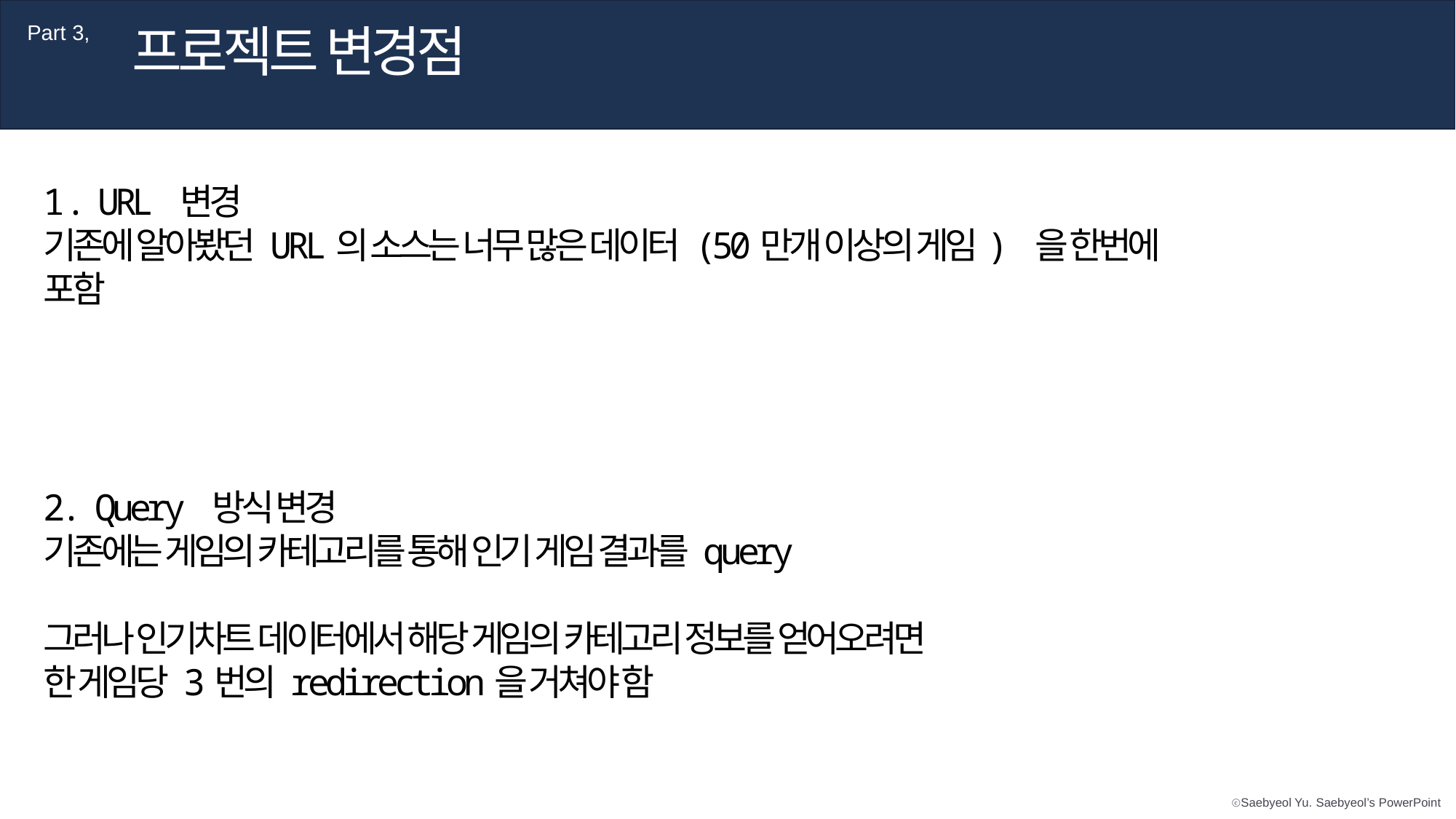

프로젝트 변경점
Part 3,
URL 변경
기존에 알아봤던 URL의 소스는 너무 많은 데이터 (50만개 이상의 게임) 을 한번에 포함

2. Query 방식 변경
기존에는 게임의 카테고리를 통해 인기 게임 결과를 query

그러나 인기차트 데이터에서 해당 게임의 카테고리 정보를 얻어오려면
한 게임당 3번의 redirection을 거쳐야 함